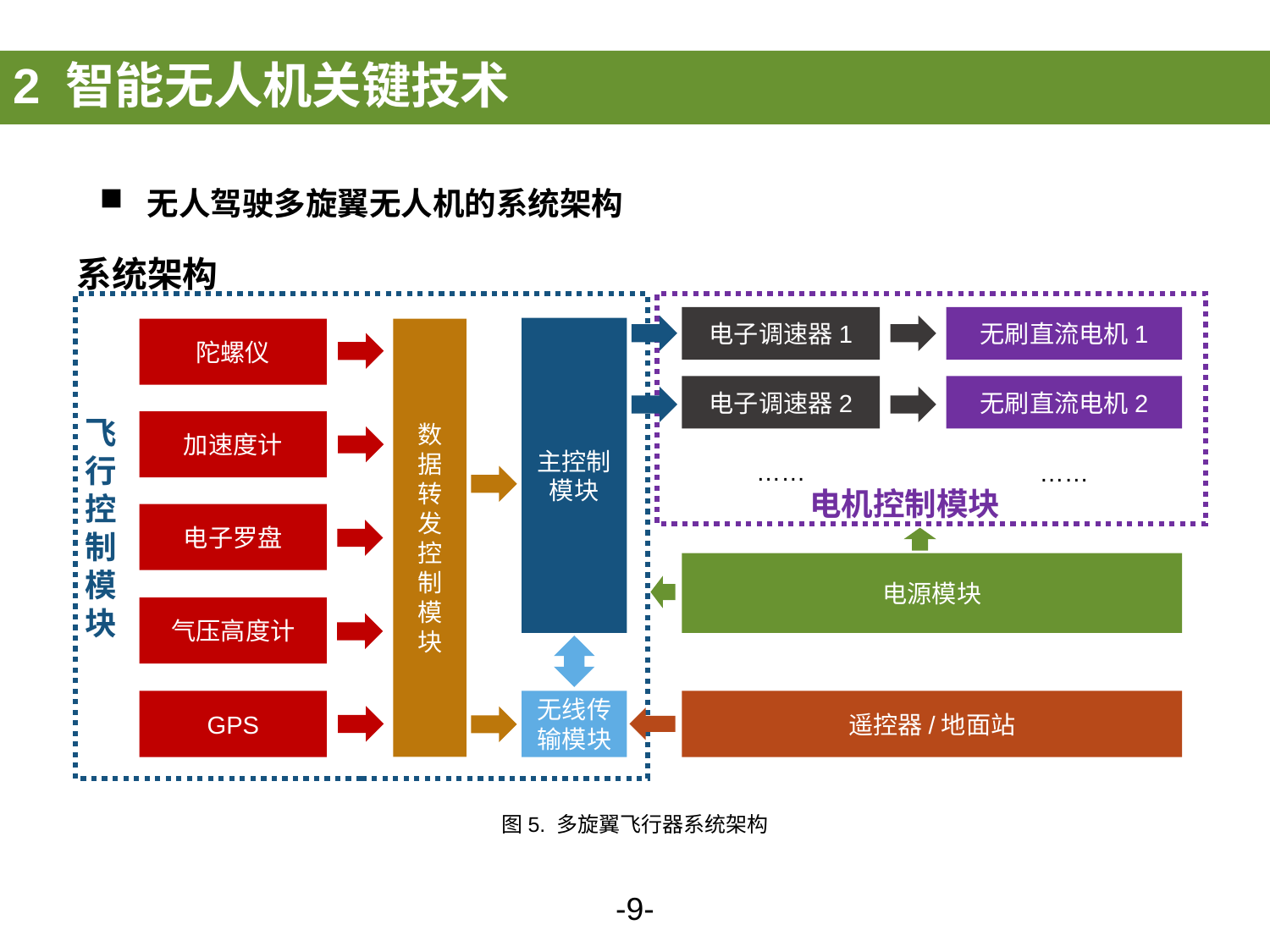

2 智能无人机关键技术

无人驾驶多旋翼无人机的系统架构
系统架构

无刷直流电机1
电子调速器1

电子调速器2
无刷直流电机2

……
……
电机控制模块

主控制模块
陀螺仪
数据转发控制模块

飞行控制模块
加速度计

电子罗盘

电源模块

气压高度计

GPS
无线传输模块
遥控器/地面站

图5. 多旋翼飞行器系统架构

-9-